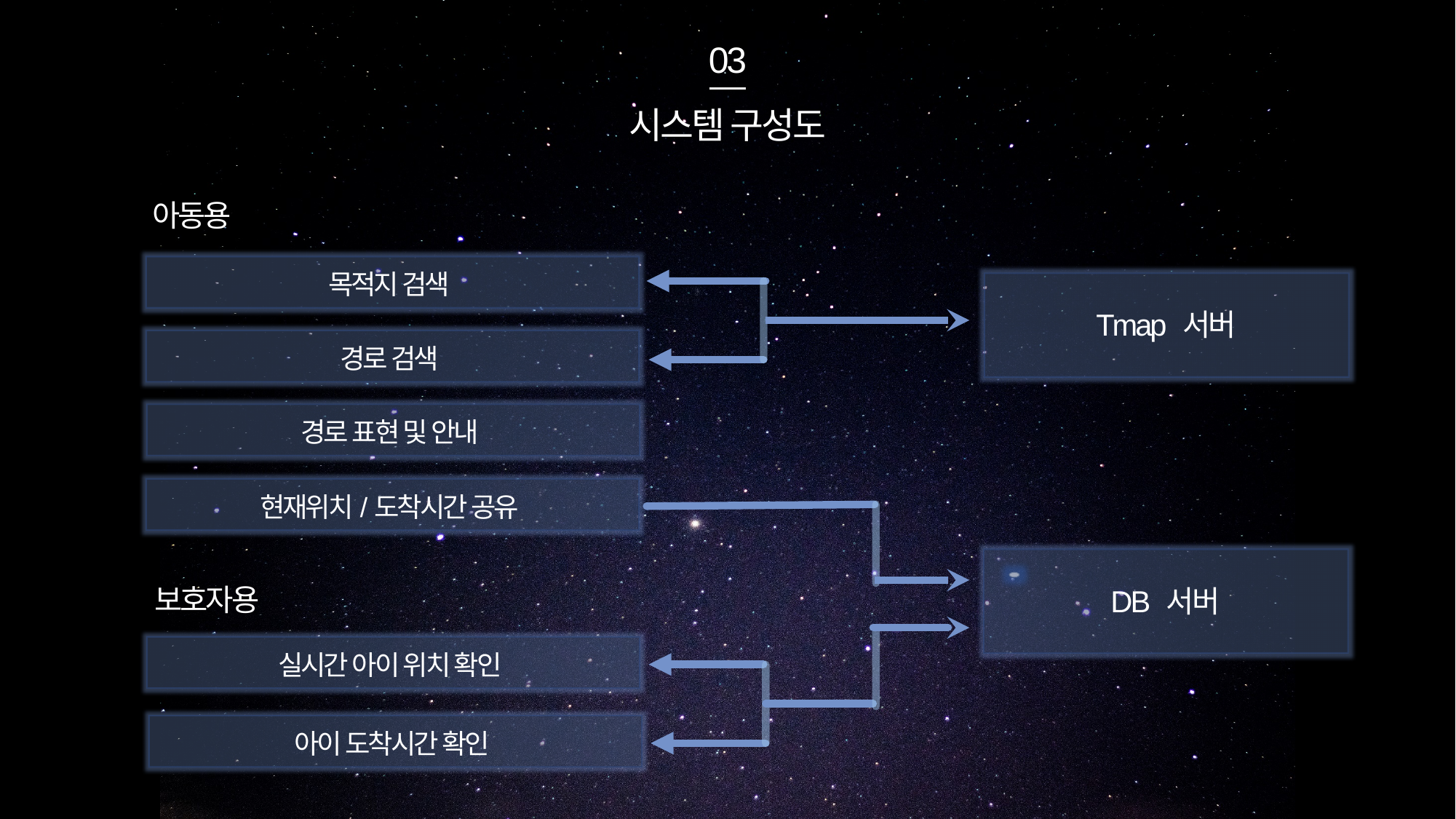

03
시스템 구성도

아동용

목적지 검색

Tmap 서버

경로 검색

경로 표현 및 안내

현재위치/도착시간 공유

DB 서버

보호자용

실시간 아이 위치 확인

아이 도착시간 확인